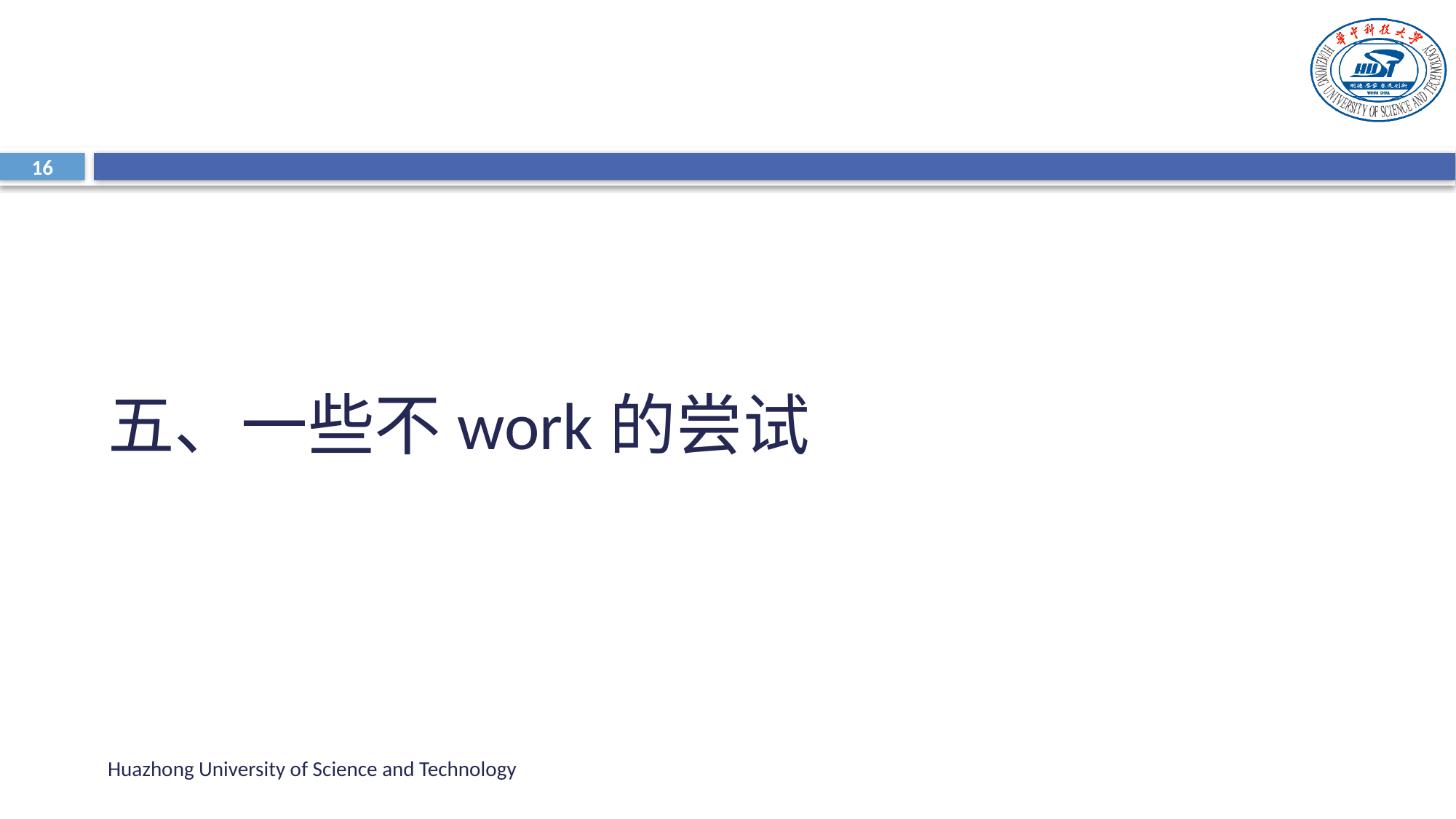

16
五、一些不work的尝试
Huazhong University of Science and Technology